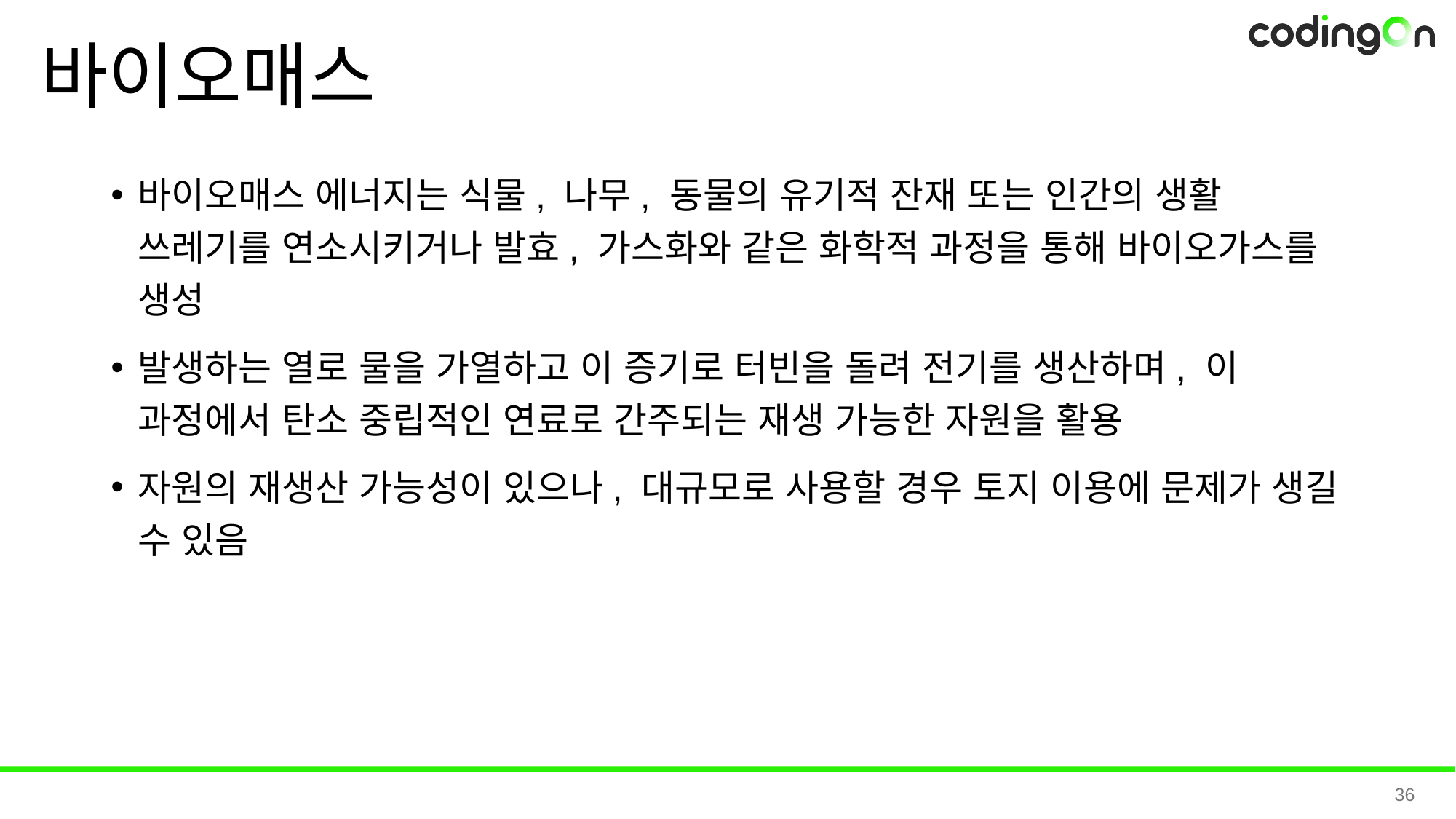

# 바이오매스
바이오매스 에너지는 식물, 나무, 동물의 유기적 잔재 또는 인간의 생활 쓰레기를 연소시키거나 발효, 가스화와 같은 화학적 과정을 통해 바이오가스를 생성
발생하는 열로 물을 가열하고 이 증기로 터빈을 돌려 전기를 생산하며, 이 과정에서 탄소 중립적인 연료로 간주되는 재생 가능한 자원을 활용
자원의 재생산 가능성이 있으나, 대규모로 사용할 경우 토지 이용에 문제가 생길 수 있음
36